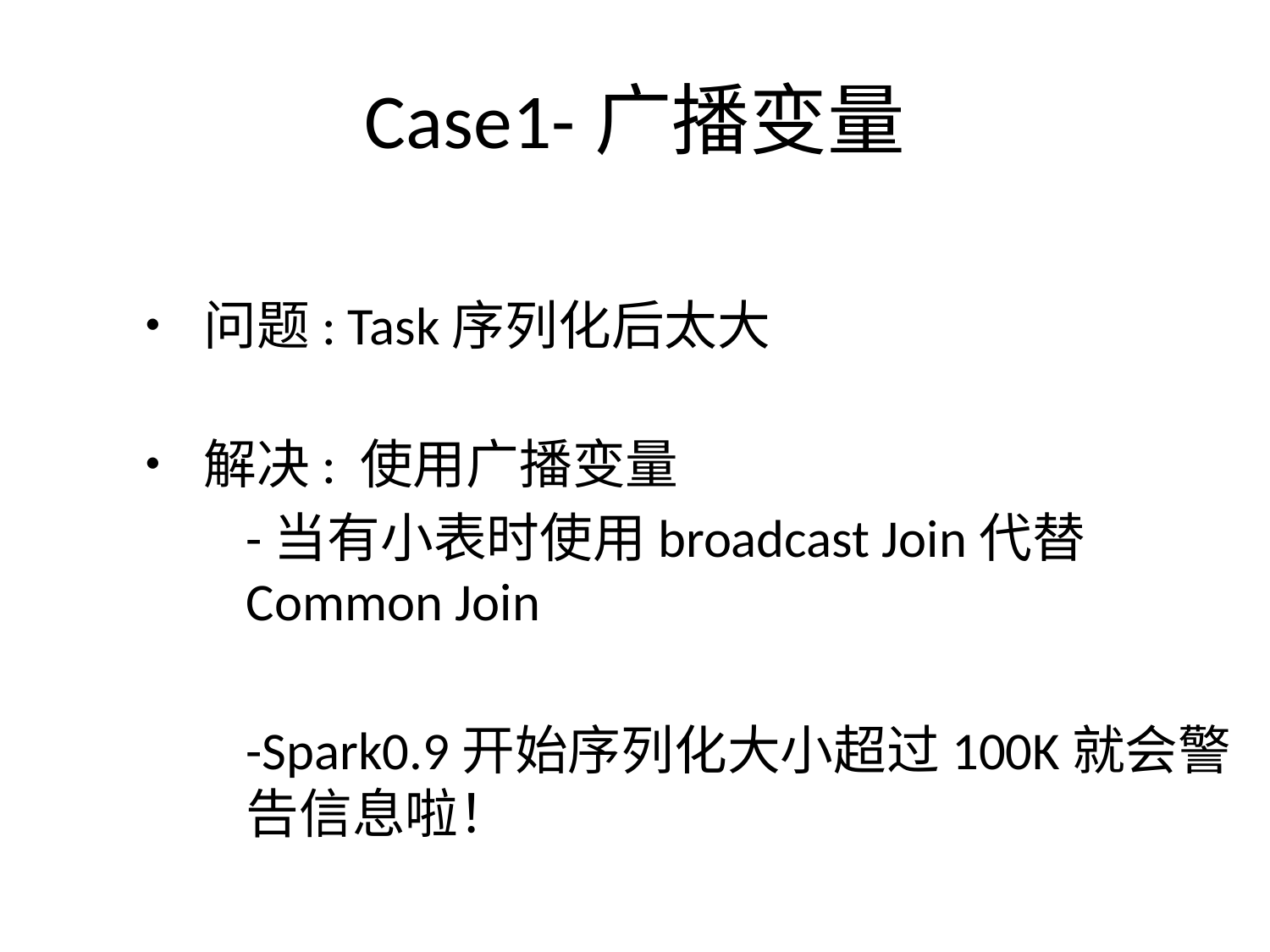

# Case1-广播变量
• 问题: Task序列化后太⼤
• 解决: 使⽤广播变量
	-当有小表时使用broadcast Join代替   	 		Common Join

	-Spark0.9开始序列化⼤⼩超过100K就会警	告信息啦！